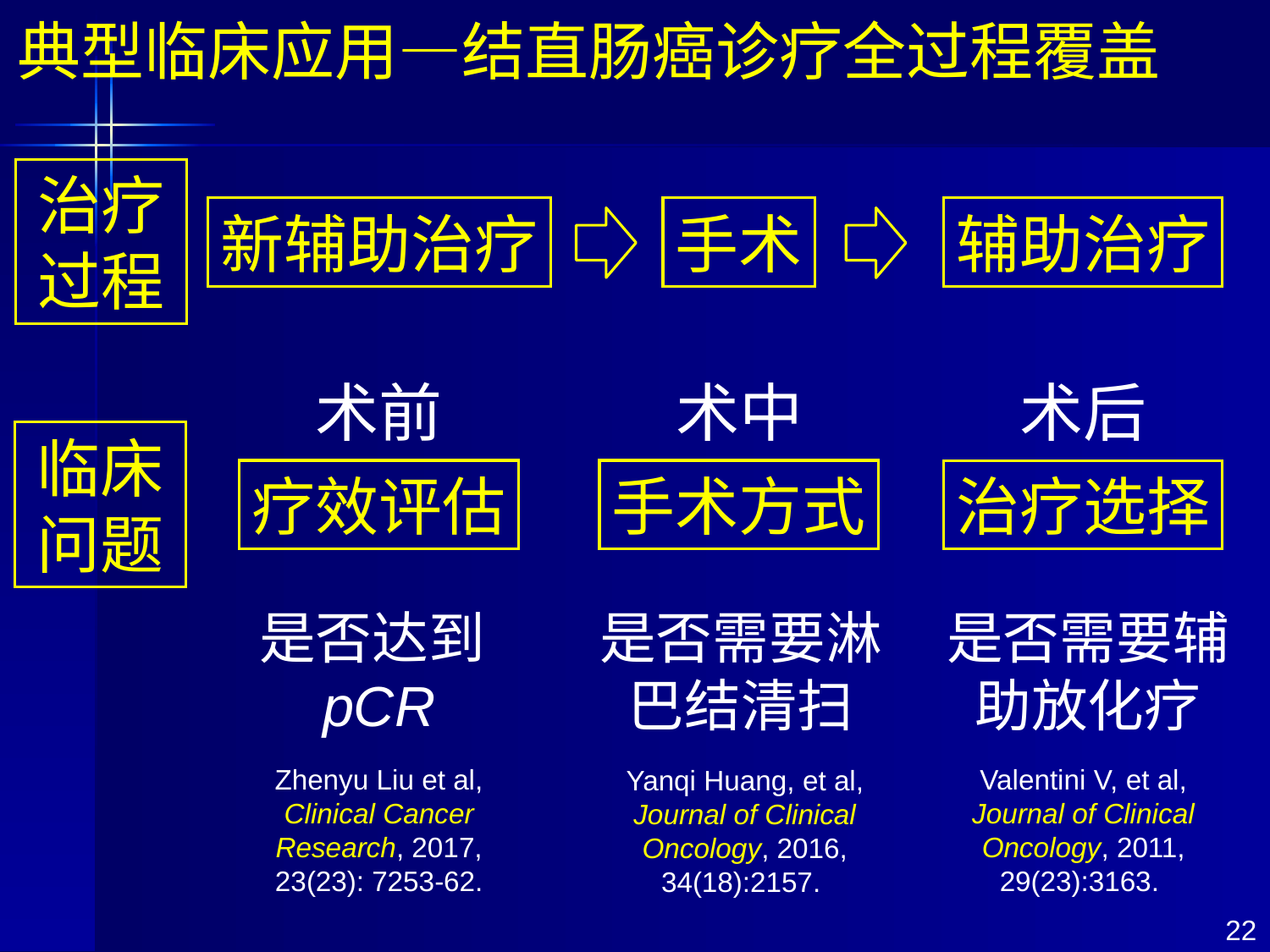

典型临床应用—结直肠癌诊疗全过程覆盖
治疗过程
新辅助治疗
手术
辅助治疗

术前
术中
术后
临床问题
疗效评估
手术方式
治疗选择
是否达到pCR
是否需要淋巴结清扫
是否需要辅助放化疗
Zhenyu Liu et al, Clinical Cancer Research, 2017, 23(23): 7253-62.
Valentini V, et al, Journal of Clinical Oncology, 2011, 29(23):3163.
Yanqi Huang, et al, Journal of Clinical Oncology, 2016, 34(18):2157.